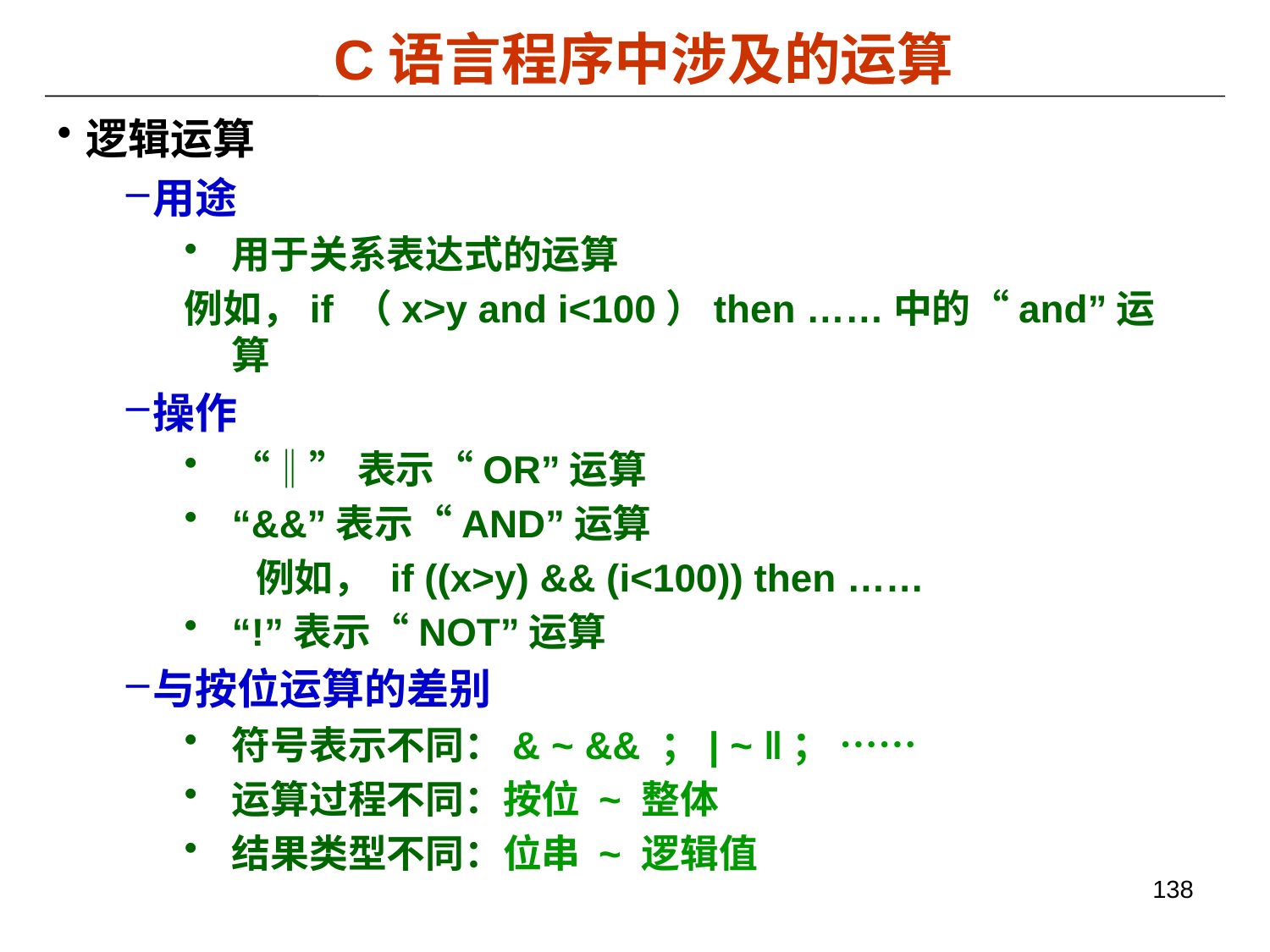

C语言程序中涉及的运算
逻辑运算
用途
用于关系表达式的运算
例如，if （x>y and i<100）then ……中的“and”运算
操作
“‖”表示“OR”运算
“&&”表示“AND”运算
       例如， if ((x>y) && (i<100)) then ……
“!”表示“NOT”运算
与按位运算的差别
符号表示不同：& ~ && ；| ~ ‖； ……
运算过程不同：按位 ~ 整体
结果类型不同：位串 ~ 逻辑值
138